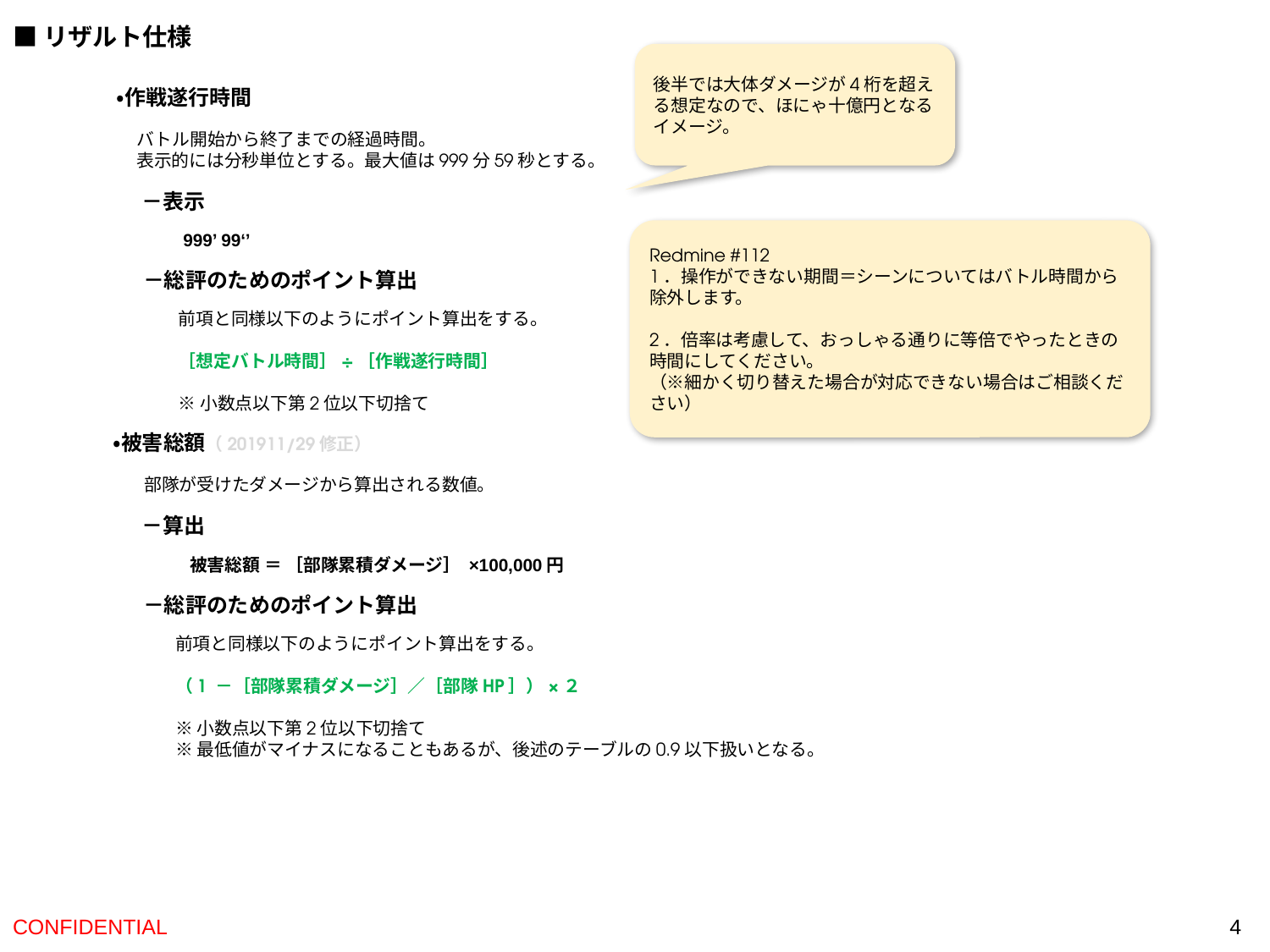

■リザルト仕様
後半では大体ダメージが4桁を超える想定なので、ほにゃ十億円となるイメージ。
・作戦遂行時間
バトル開始から終了までの経過時間。
表示的には分秒単位とする。最大値は999分59秒とする。
－表示
Redmine #112
1．操作ができない期間＝シーンについてはバトル時間から除外します。

2．倍率は考慮して、おっしゃる通りに等倍でやったときの時間にしてください。
（※細かく切り替えた場合が対応できない場合はご相談ください）
999’ 99‘’
－総評のためのポイント算出
前項と同様以下のようにポイント算出をする。

［想定バトル時間］÷［作戦遂行時間］

※小数点以下第2位以下切捨て
・被害総額（201911/29修正）
部隊が受けたダメージから算出される数値。
－算出
被害総額 ＝ ［部隊累積ダメージ］ ×100,000円
－総評のためのポイント算出
前項と同様以下のようにポイント算出をする。

（1 －［部隊累積ダメージ］／［部隊HP］）×２

※小数点以下第2位以下切捨て
※最低値がマイナスになることもあるが、後述のテーブルの0.9以下扱いとなる。
4
CONFIDENTIAL